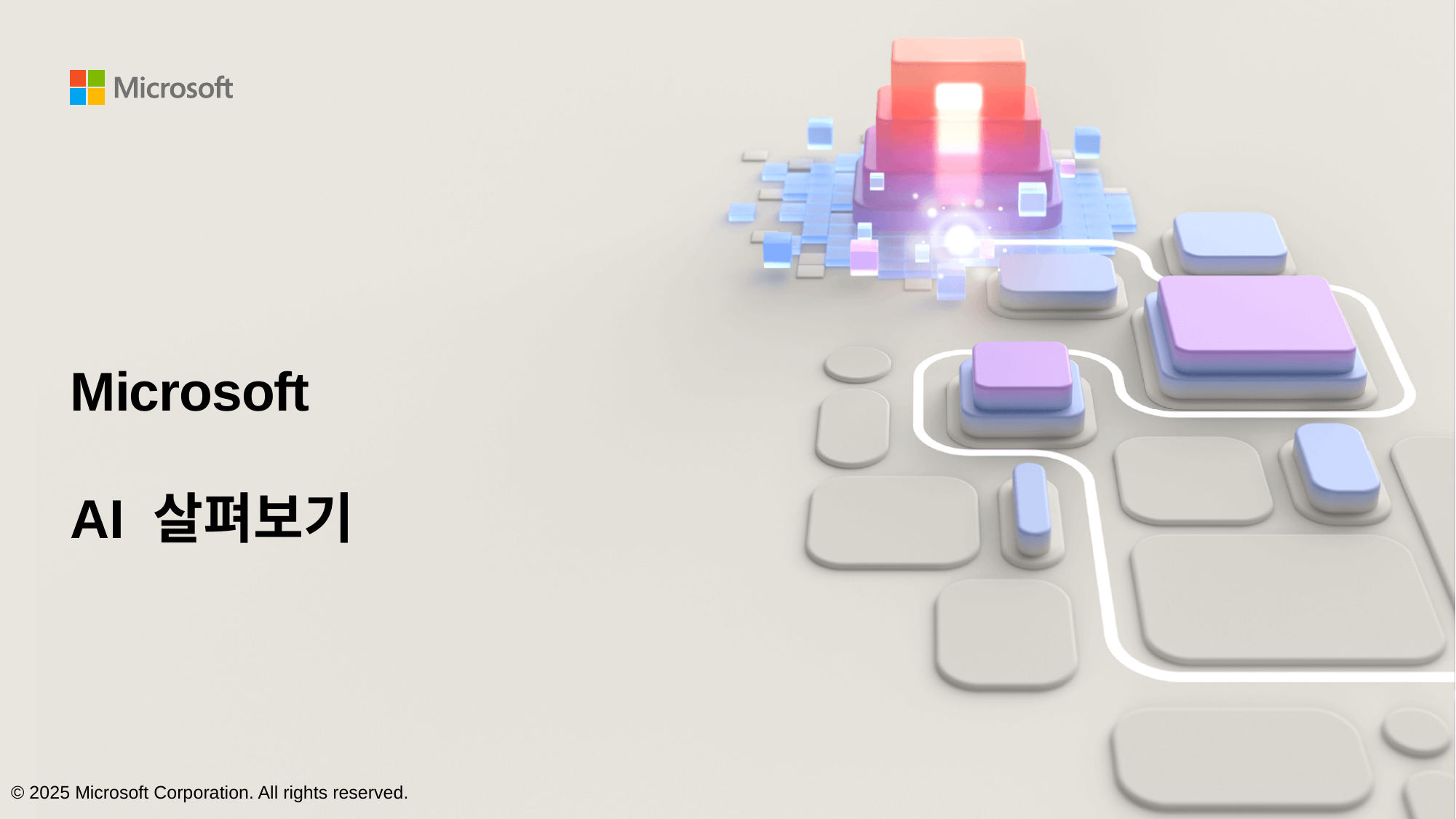

# Microsoft
AI 살펴보기
© 2025 Microsoft Corporation. All rights reserved.